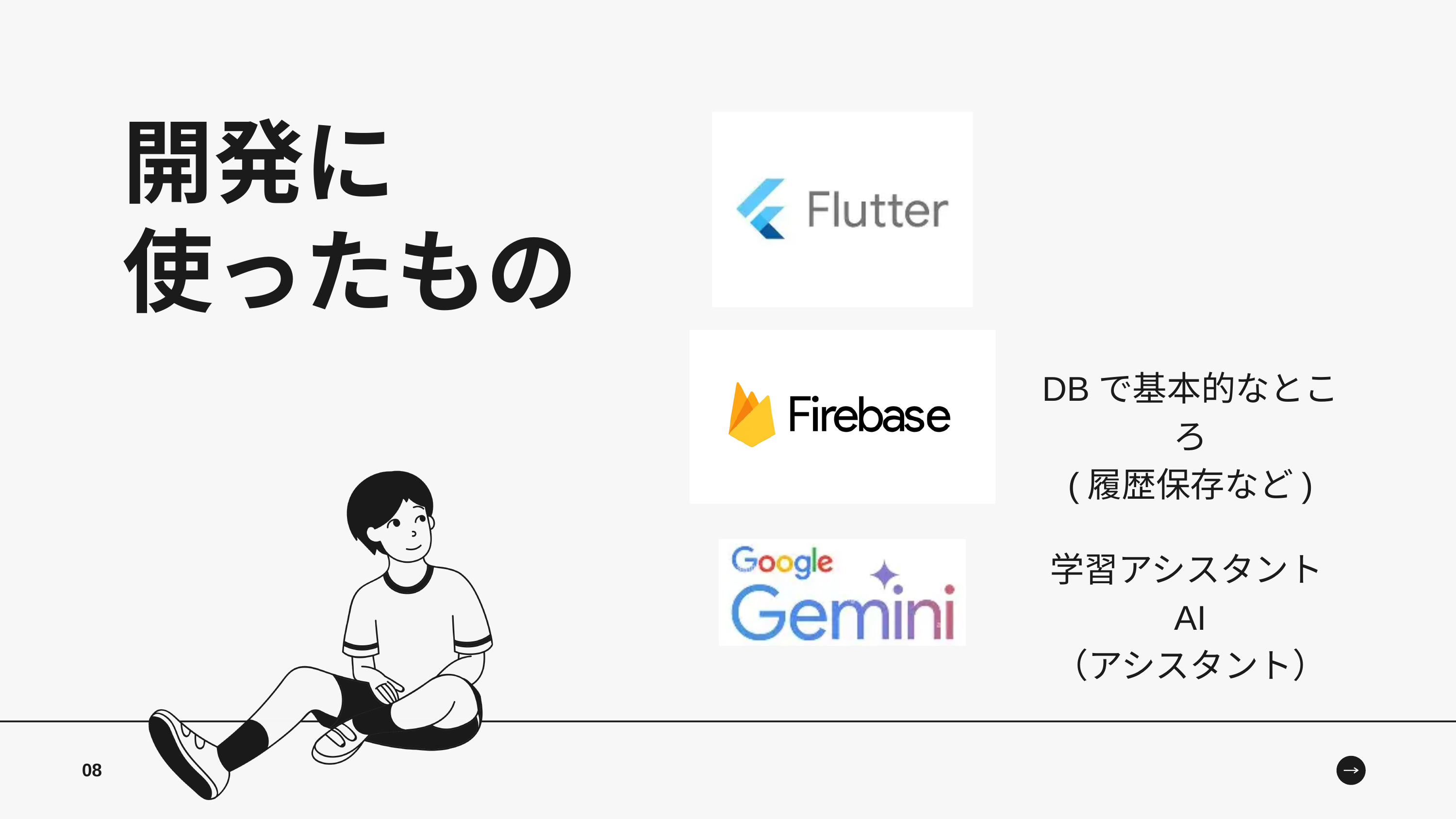

開発に
使ったもの

DBで基本的なところ
(履歴保存など)

学習アシスタントAI
（アシスタント）

08